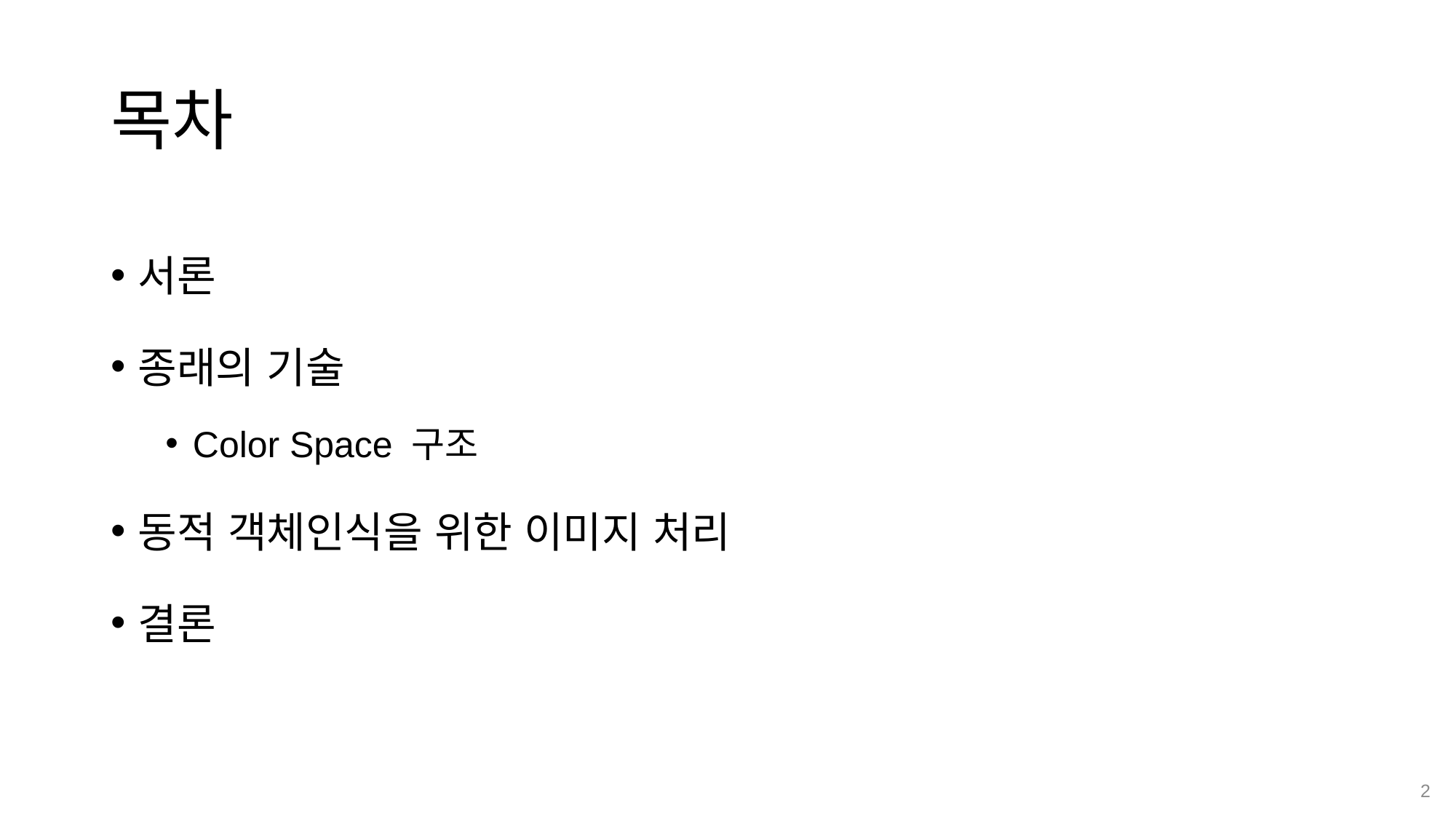

# 목차
서론
종래의 기술
Color Space 구조
동적 객체인식을 위한 이미지 처리
결론
2